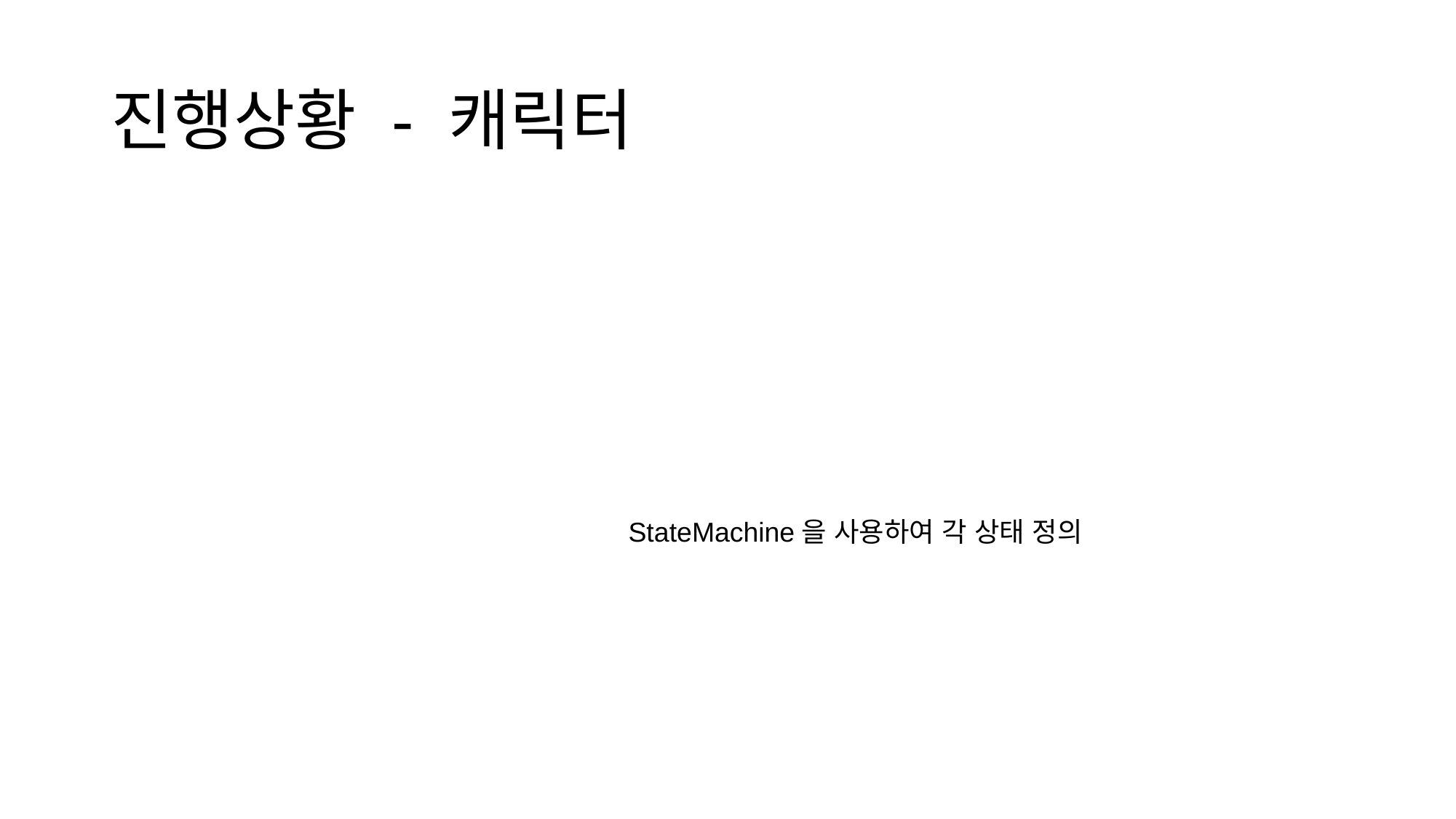

# 진행상황 - 캐릭터
StateMachine을 사용하여 각 상태 정의